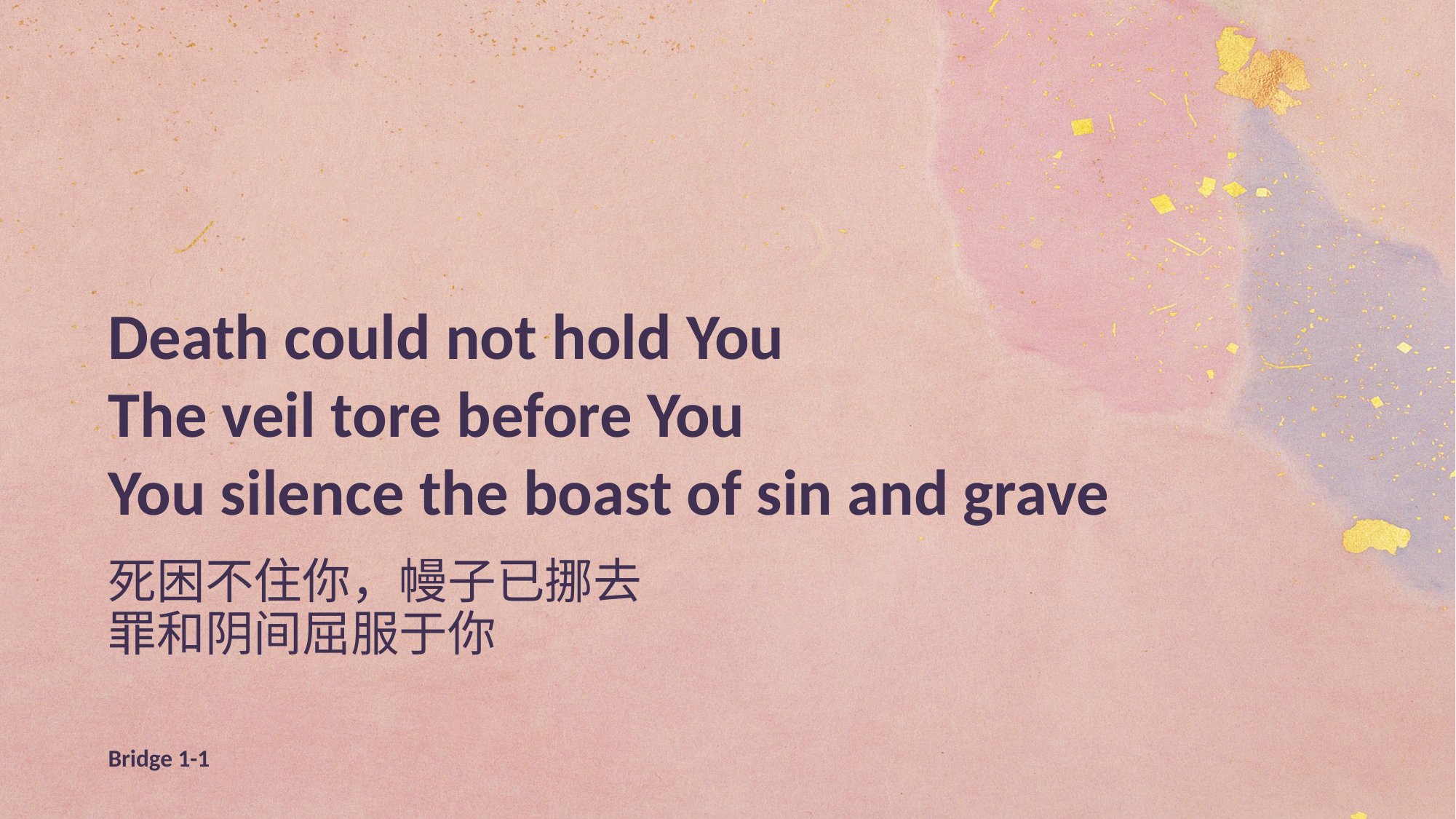

Death could not hold You
The veil tore before You
You silence the boast of sin and grave

死困不住你，幔子已挪去
罪和阴间屈服于你
Bridge 1-1